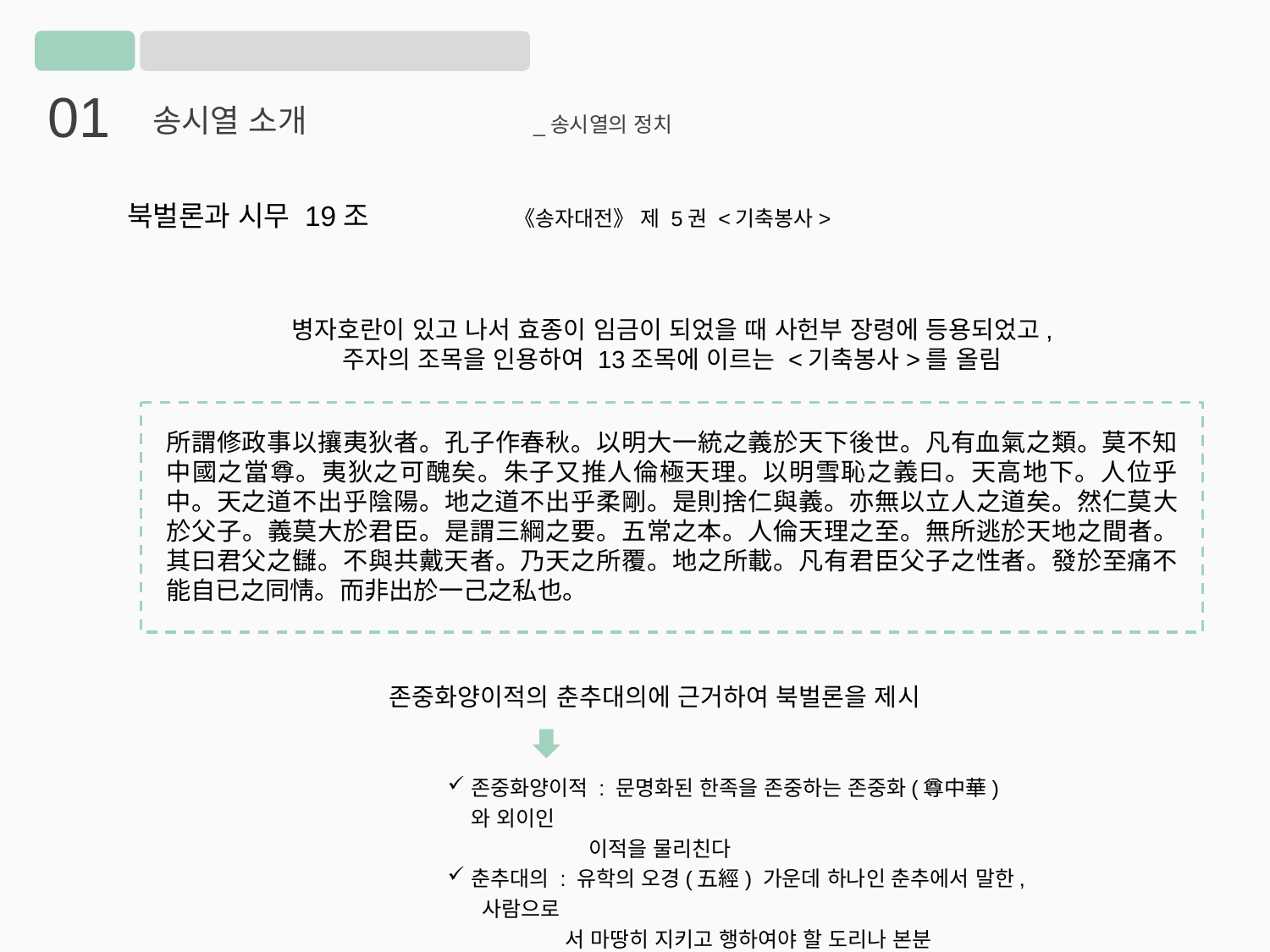

01
송시열 소개		_송시열의 정치
북벌론과 시무 19조		 《송자대전》 제 5권 <기축봉사>
병자호란이 있고 나서 효종이 임금이 되었을 때 사헌부 장령에 등용되었고, 주자의 조목을 인용하여 13조목에 이르는 <기축봉사>를 올림
所謂修政事以攘夷狄者。孔子作春秋。以明大一統之義於天下後世。凡有血氣之類。莫不知中國之當尊。夷狄之可醜矣。朱子又推人倫極天理。以明雪恥之義曰。天高地下。人位乎中。天之道不出乎陰陽。地之道不出乎柔剛。是則捨仁與義。亦無以立人之道矣。然仁莫大於父子。義莫大於君臣。是謂三綱之要。五常之本。人倫天理之至。無所逃於天地之間者。其曰君父之讎。不與共戴天者。乃天之所覆。地之所載。凡有君臣父子之性者。發於至痛不能自已之同情。而非出於一己之私也。
존중화양이적의 춘추대의에 근거하여 북벌론을 제시

존중화양이적 : 문명화된 한족을 존중하는 존중화(尊中華)와 외이인
                       이적을 물리친다
춘추대의 : 유학의 오경(五經) 가운데 하나인 춘추에서 말한, 사람으로
                   서 마땅히 지키고 행하여야 할 도리나 본분